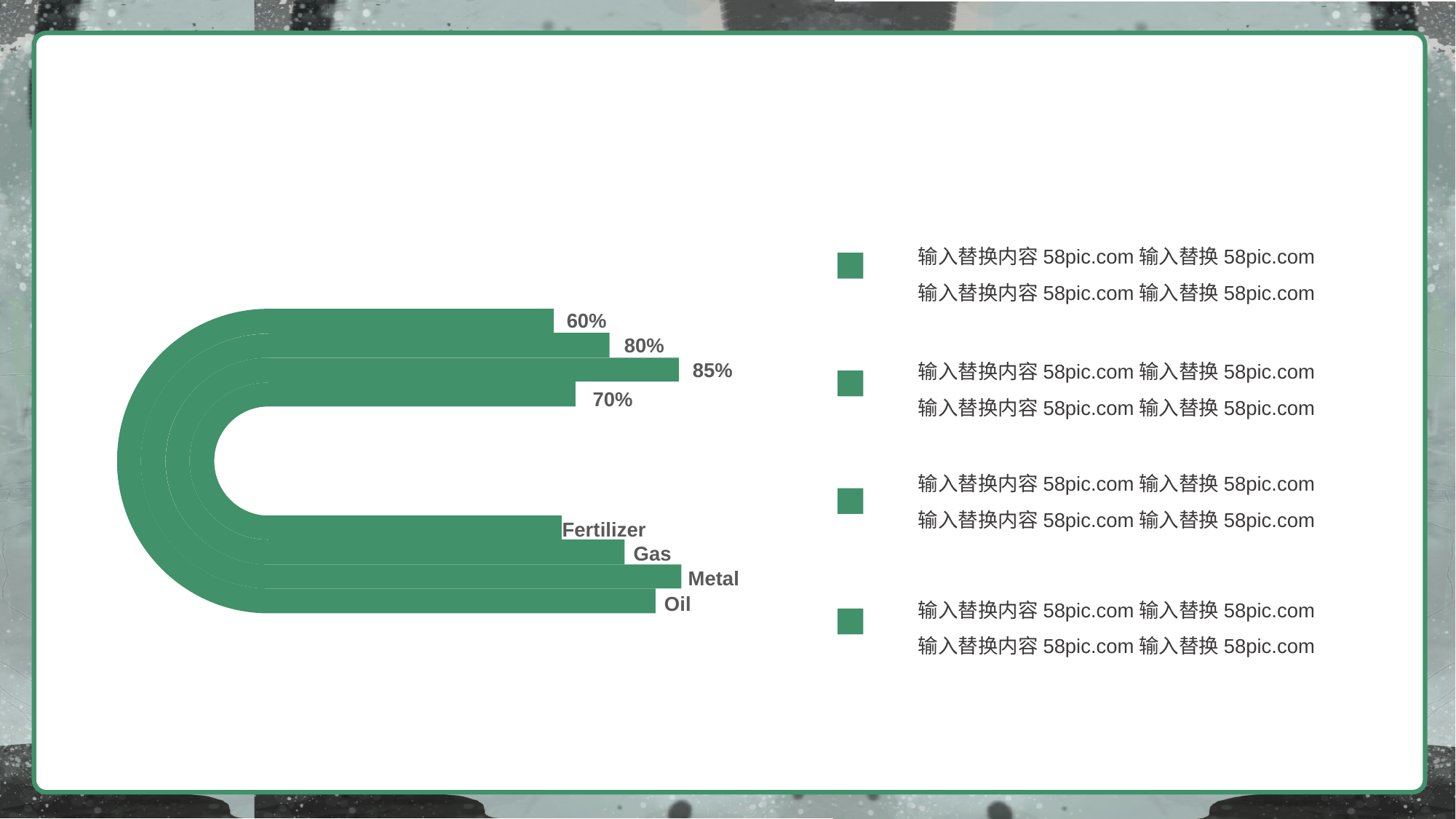

输入替换内容58pic.com输入替换58pic.com输入替换内容58pic.com输入替换58pic.com

60%

Oil
80%

Metal
85%

Gas
70%

Fertilizer
输入替换内容58pic.com输入替换58pic.com输入替换内容58pic.com输入替换58pic.com

输入替换内容58pic.com输入替换58pic.com输入替换内容58pic.com输入替换58pic.com

输入替换内容58pic.com输入替换58pic.com输入替换内容58pic.com输入替换58pic.com